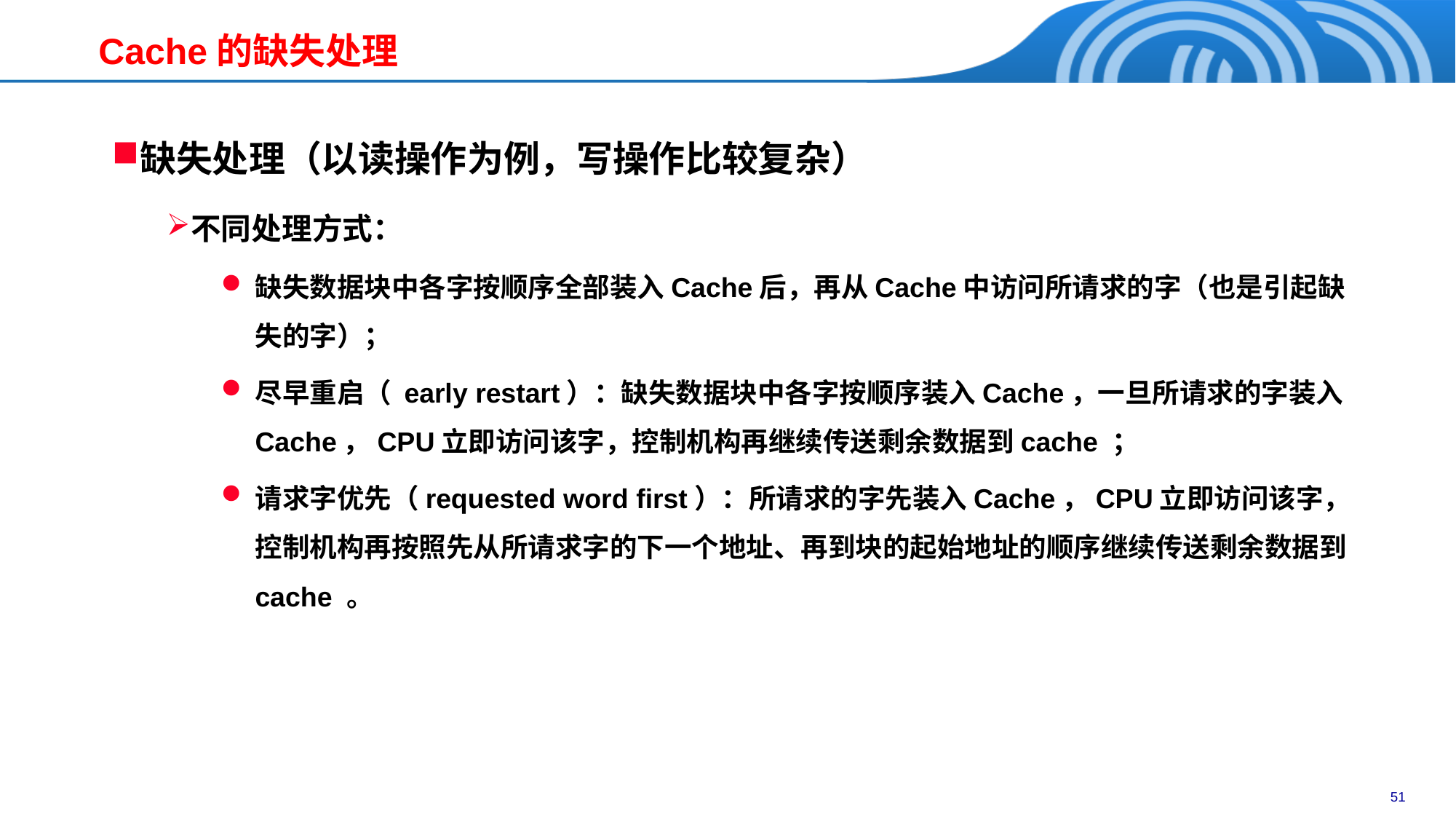

# Cache的缺失处理
缺失处理（以读操作为例，写操作比较复杂）
不同处理方式：
缺失数据块中各字按顺序全部装入Cache后，再从Cache中访问所请求的字（也是引起缺失的字）；
尽早重启（ early restart）：缺失数据块中各字按顺序装入Cache，一旦所请求的字装入Cache，CPU立即访问该字，控制机构再继续传送剩余数据到cache ；
请求字优先（requested word first）：所请求的字先装入Cache，CPU立即访问该字，控制机构再按照先从所请求字的下一个地址、再到块的起始地址的顺序继续传送剩余数据到cache 。